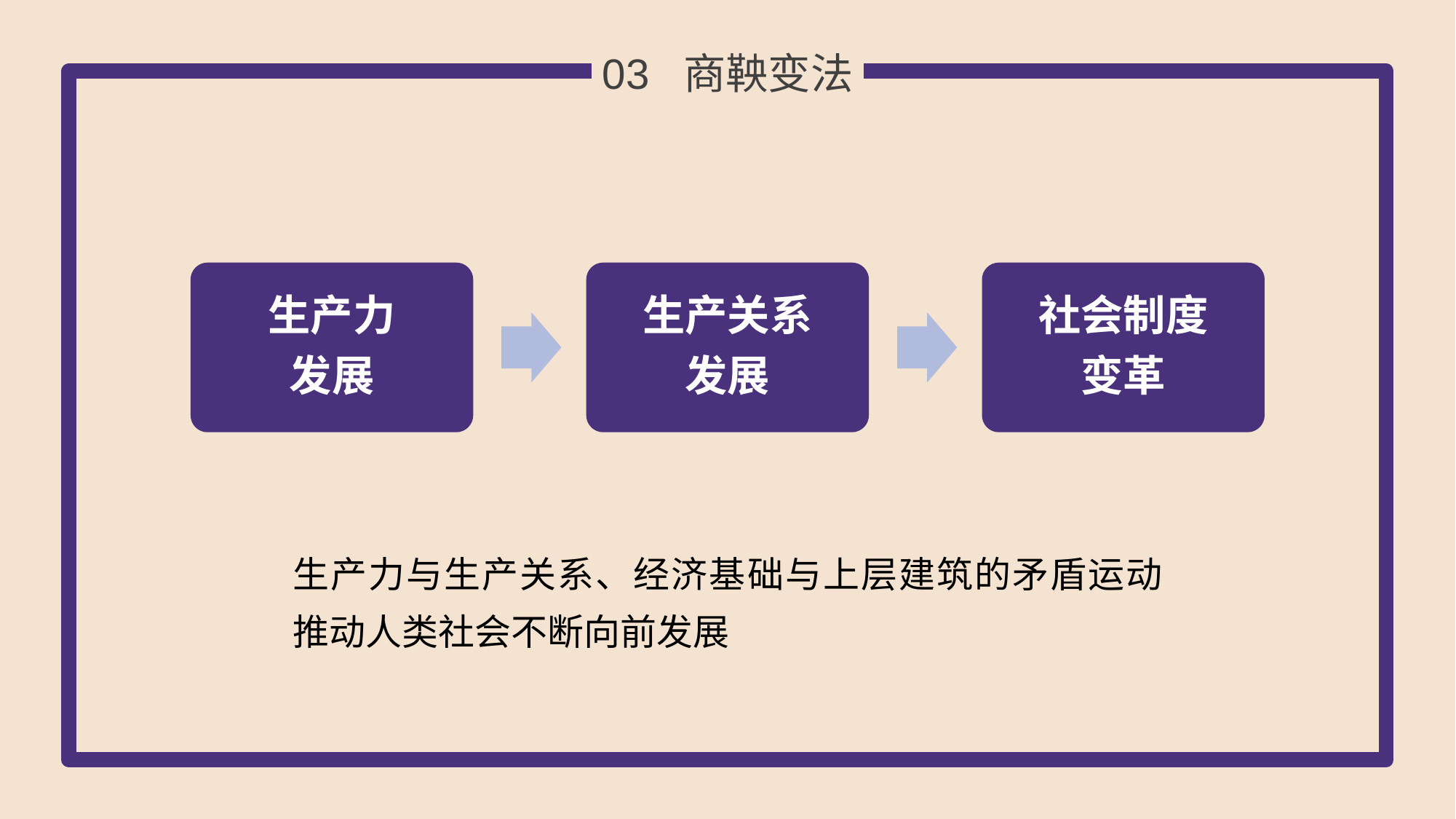

03  商鞅变法

生产力
发展
生产关系
发展
社会制度
变革

生产力与生产关系、经济基础与上层建筑的矛盾运动推动人类社会不断向前发展